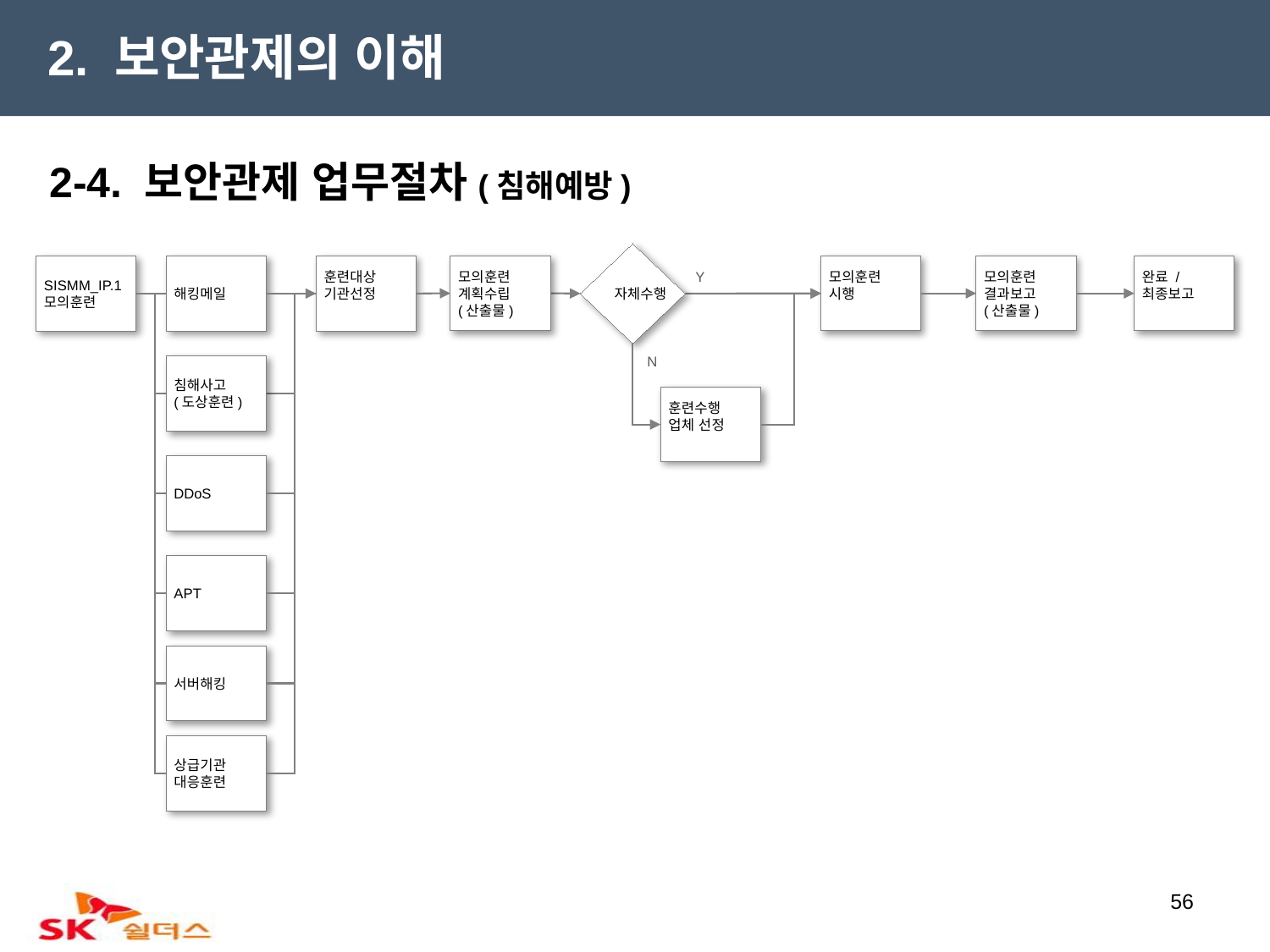

2. 보안관제의 이해
2-4. 보안관제 업무절차(침해예방)
자체수행
모의훈련
계획수립
(산출물)
모의훈련
시행

모의훈련
결과보고
(산출물)
완료 /
최종보고

SISMM_IP.1
모의훈련
해킹메일
훈련대상
기관선정

Y
N
침해사고
(도상훈련)
훈련수행
업체 선정

DDoS
APT
서버해킹
상급기관
대응훈련
56